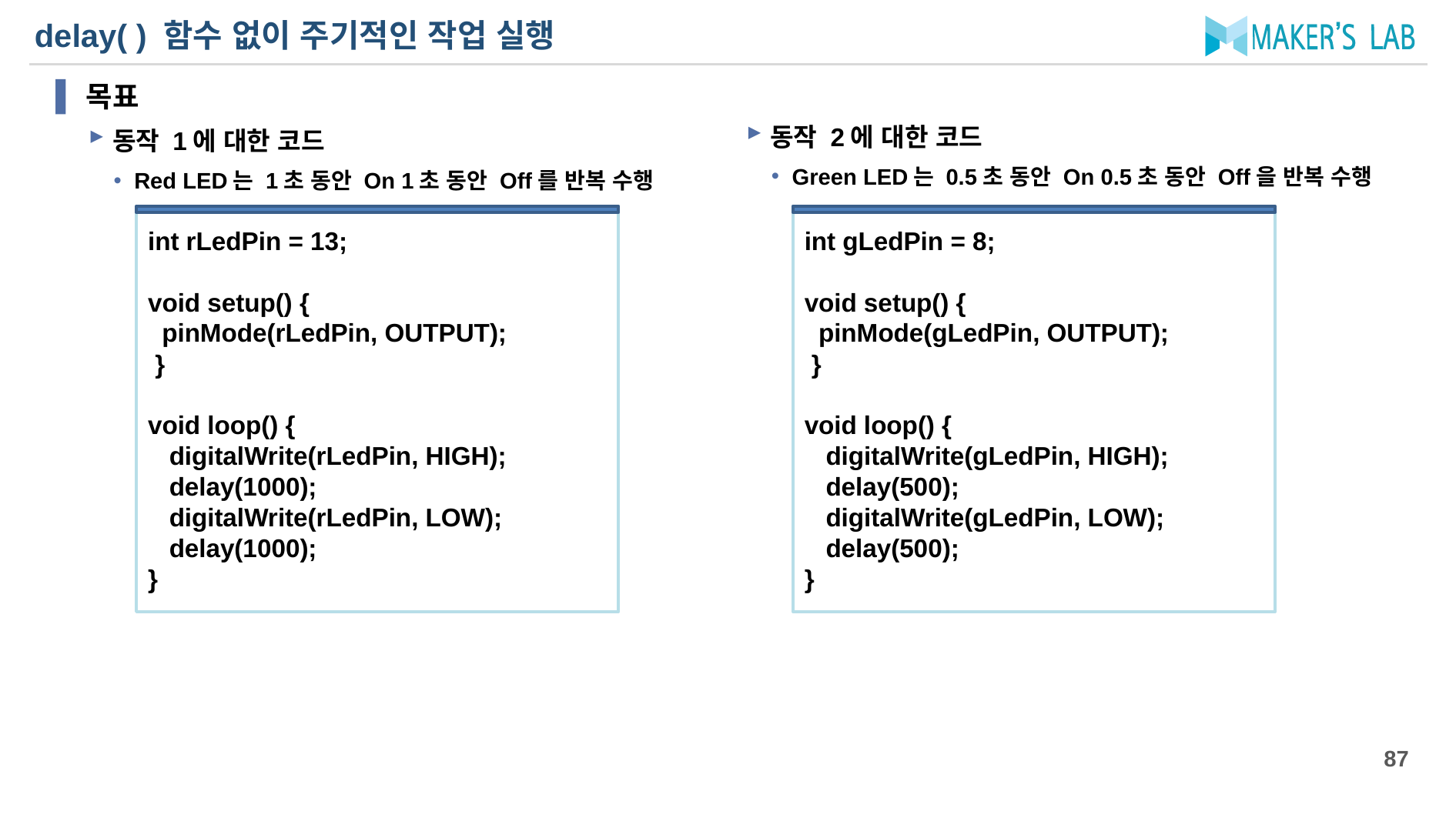

# delay( ) 함수 없이 주기적인 작업 실행
목표
동작 1에 대한 코드
Red LED는 1초 동안 On 1초 동안 Off를 반복 수행

동작 2에 대한 코드
Green LED는 0.5초 동안 On 0.5초 동안 Off을 반복 수행

int rLedPin = 13;

void setup() {
  pinMode(rLedPin, OUTPUT);
 }

void loop() {
   digitalWrite(rLedPin, HIGH);
   delay(1000);
   digitalWrite(rLedPin, LOW);
   delay(1000);
}
int gLedPin = 8;

void setup() {
  pinMode(gLedPin, OUTPUT);
 }

void loop() {
   digitalWrite(gLedPin, HIGH);
   delay(500);
   digitalWrite(gLedPin, LOW);
   delay(500);
}
87